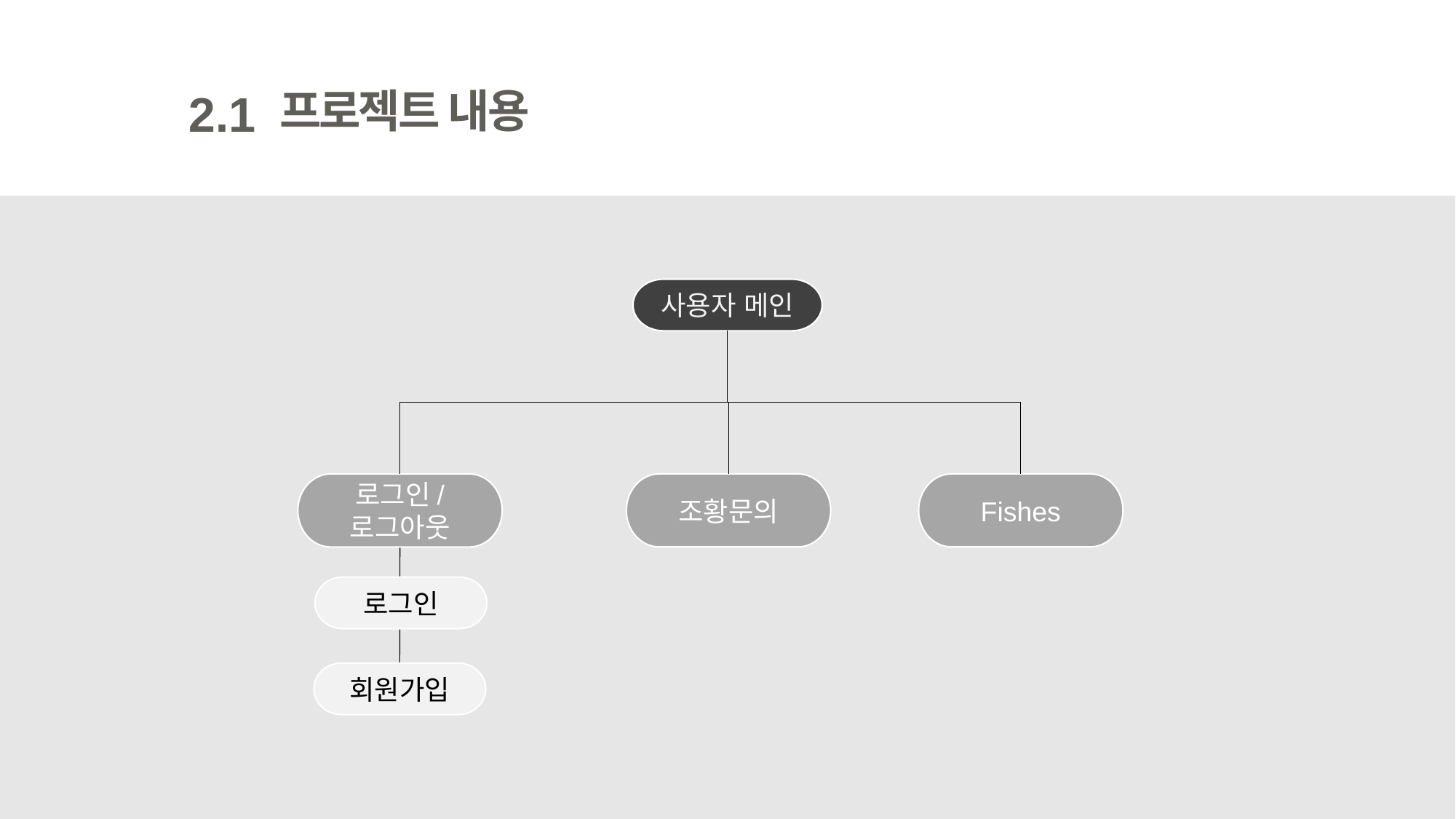

프로젝트 내용
2.1

사용자 메인
조황문의
Fishes
로그인/
로그아웃
로그인
회원가입